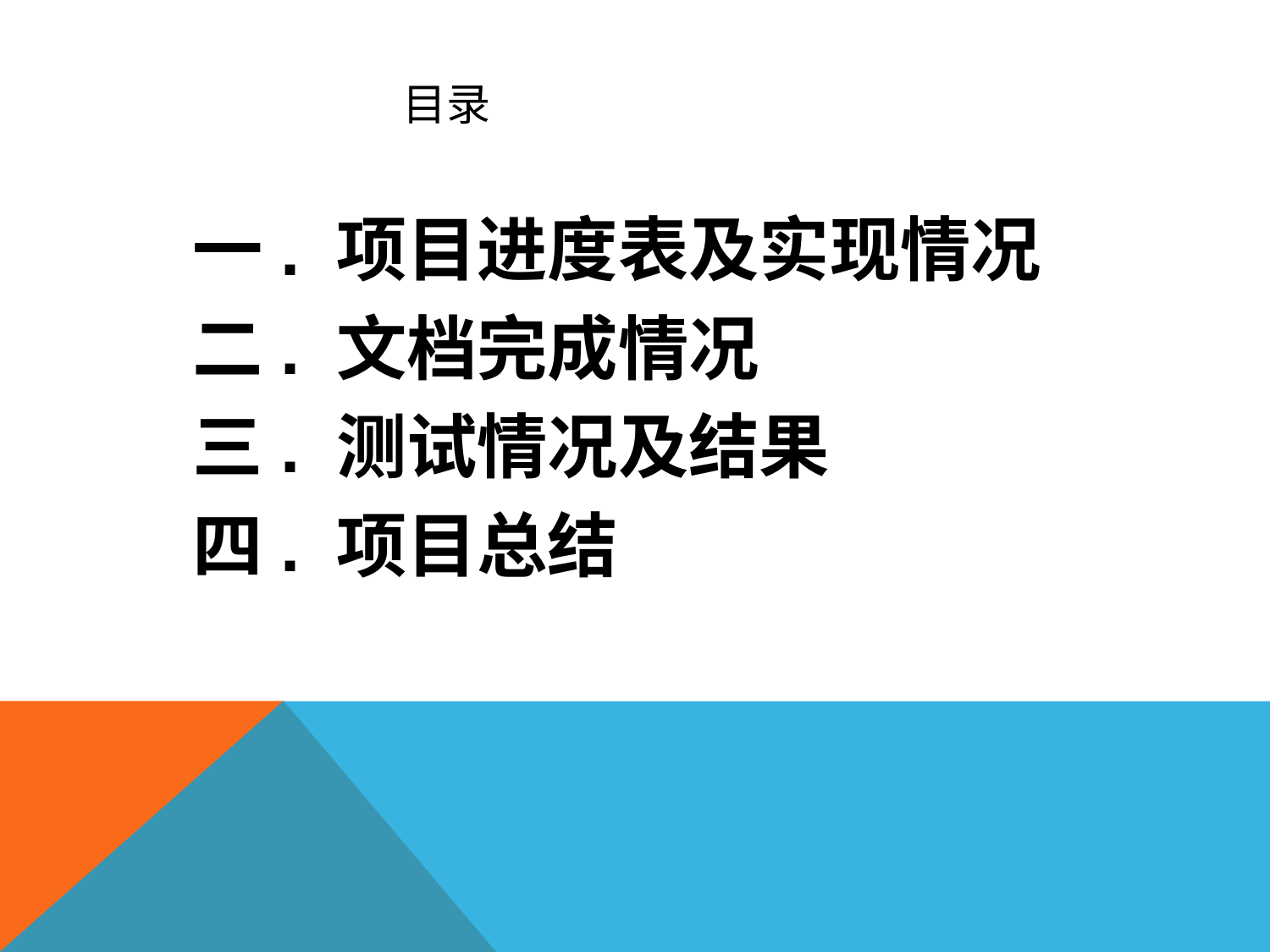

# 目录
一. 项目进度表及实现情况
二. 文档完成情况
三. 测试情况及结果
四. 项目总结